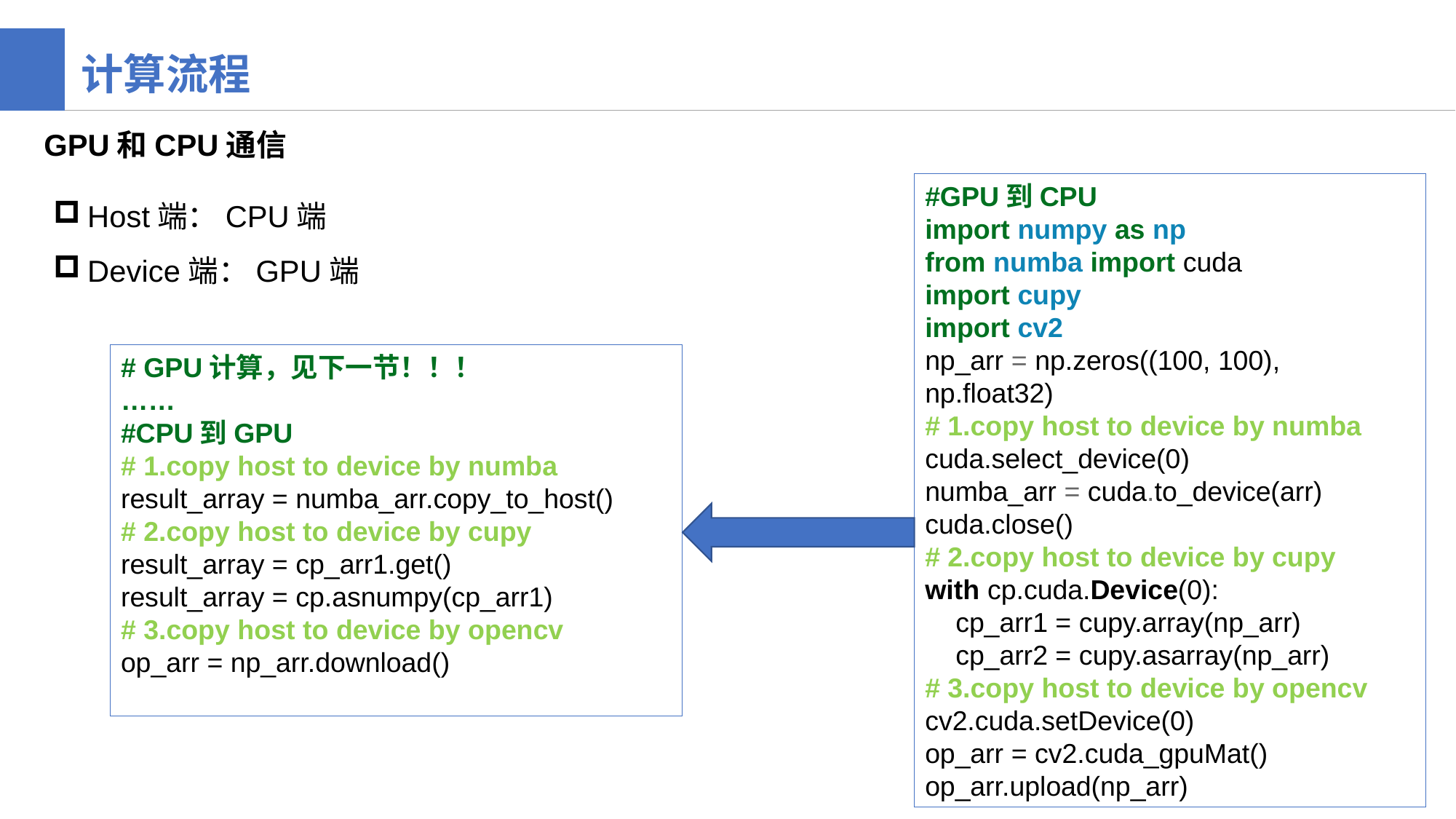

计算流程
GPU和CPU通信

Host端：CPU端
Device端：GPU端
#GPU到CPU
import numpy as np
from numba import cuda
import cupy
import cv2
np_arr = np.zeros((100, 100), np.float32)
# 1.copy host to device by numba
cuda.select_device(0)
numba_arr = cuda.to_device(arr)
cuda.close()
# 2.copy host to device by cupy
with cp.cuda.Device(0):
    cp_arr1 = cupy.array(np_arr)
    cp_arr2 = cupy.asarray(np_arr)
# 3.copy host to device by opencv
cv2.cuda.setDevice(0)
op_arr = cv2.cuda_gpuMat()
op_arr.upload(np_arr)
# GPU计算，见下一节！！！
……
#CPU到GPU
# 1.copy host to device by numba
result_array = numba_arr.copy_to_host()
# 2.copy host to device by cupy
result_array = cp_arr1.get()
result_array = cp.asnumpy(cp_arr1)
# 3.copy host to device by opencv
op_arr = np_arr.download()